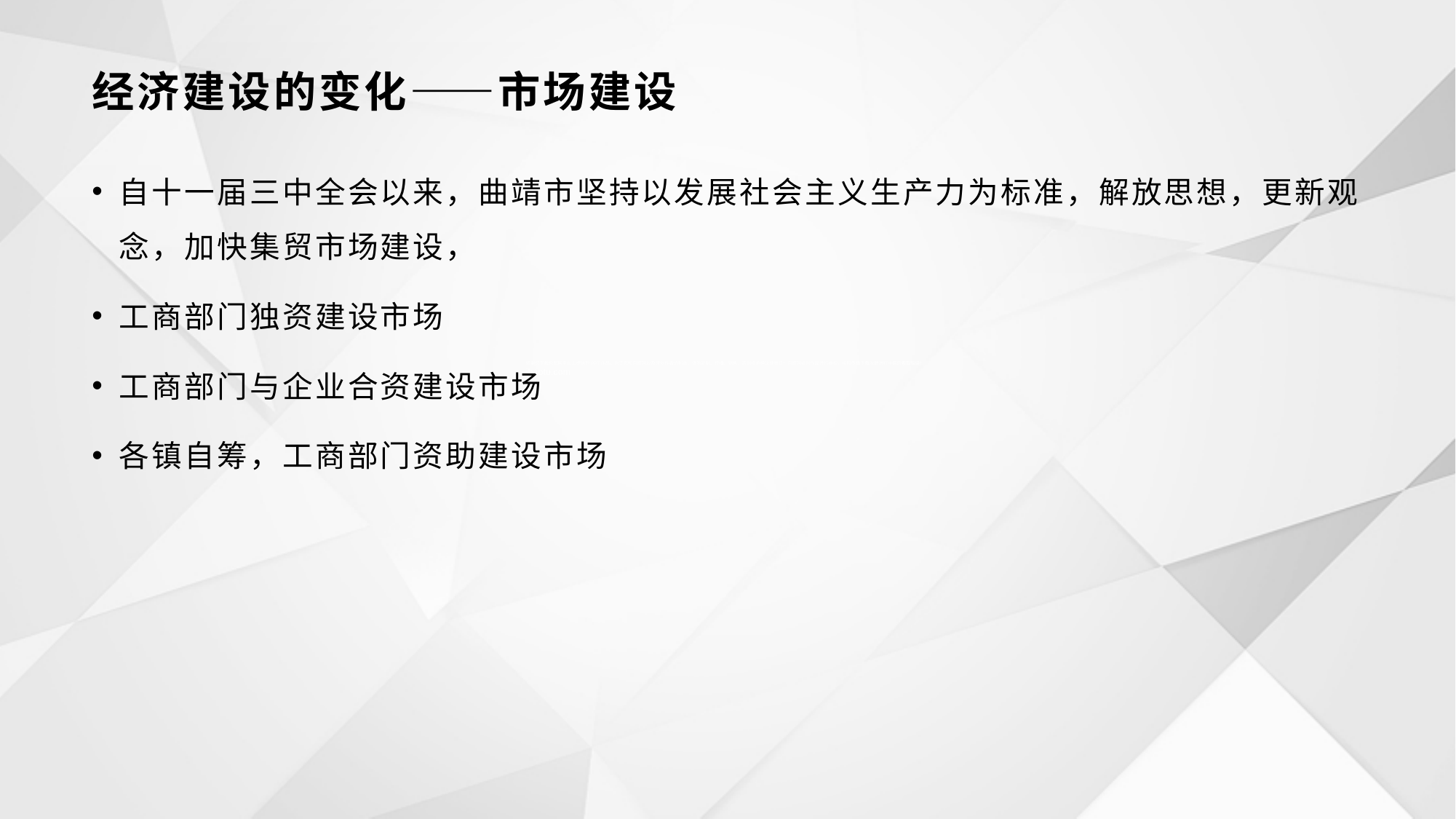

# 经济建设的变化——市场建设
自十一届三中全会以来，曲靖市坚持以发展社会主义生产力为标准，解放思想，更新观念，加快集贸市场建设，
工商部门独资建设市场
工商部门与企业合资建设市场
各镇自筹，工商部门资助建设市场